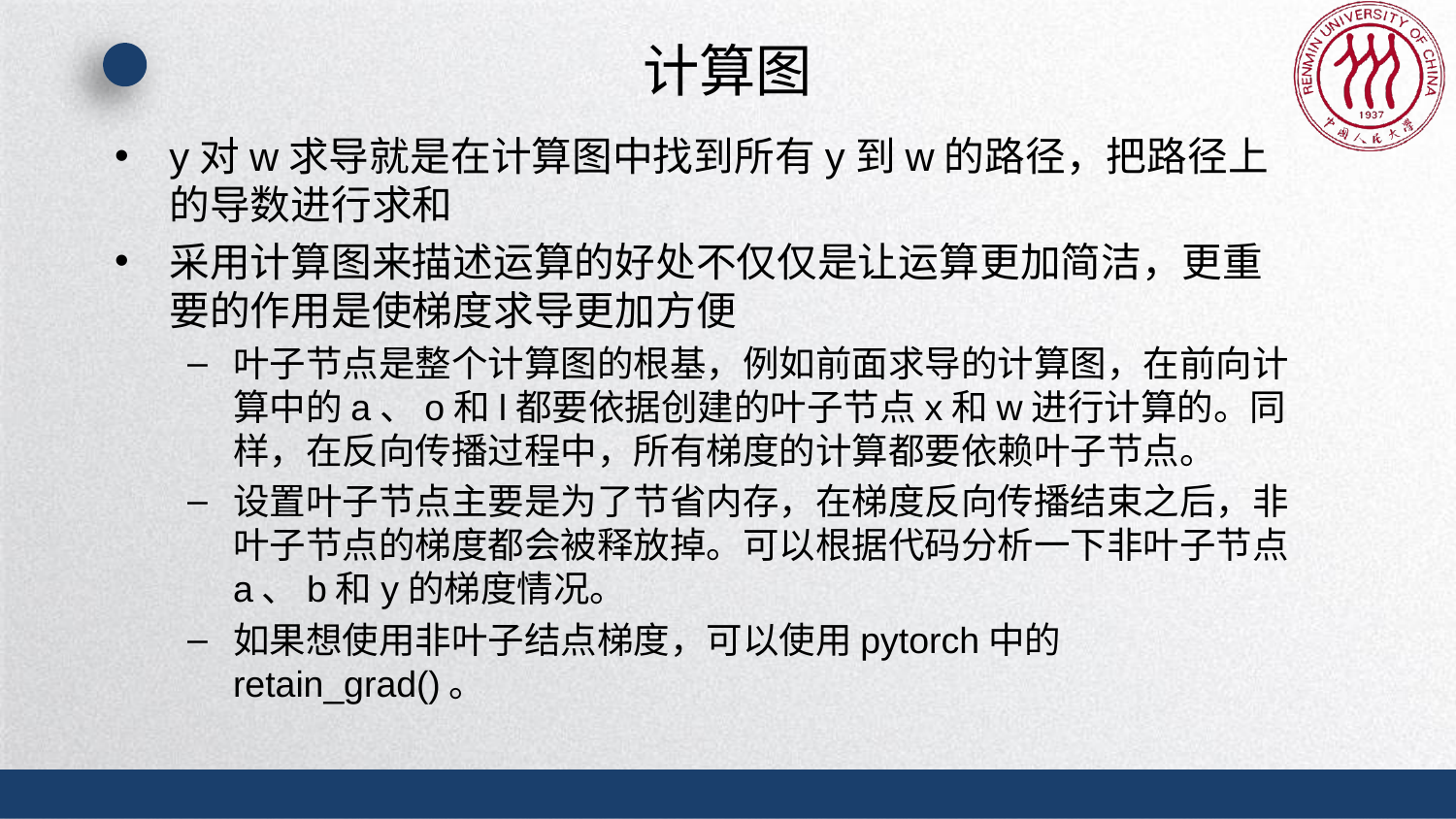

# 计算图
y对w求导就是在计算图中找到所有y到w的路径，把路径上的导数进行求和
采用计算图来描述运算的好处不仅仅是让运算更加简洁，更重要的作用是使梯度求导更加方便
叶子节点是整个计算图的根基，例如前面求导的计算图，在前向计算中的a、o和l都要依据创建的叶子节点x和w进行计算的。同样，在反向传播过程中，所有梯度的计算都要依赖叶子节点。
设置叶子节点主要是为了节省内存，在梯度反向传播结束之后，非叶子节点的梯度都会被释放掉。可以根据代码分析一下非叶子节点a、b和y的梯度情况。
如果想使用非叶子结点梯度，可以使用pytorch中的retain_grad()。